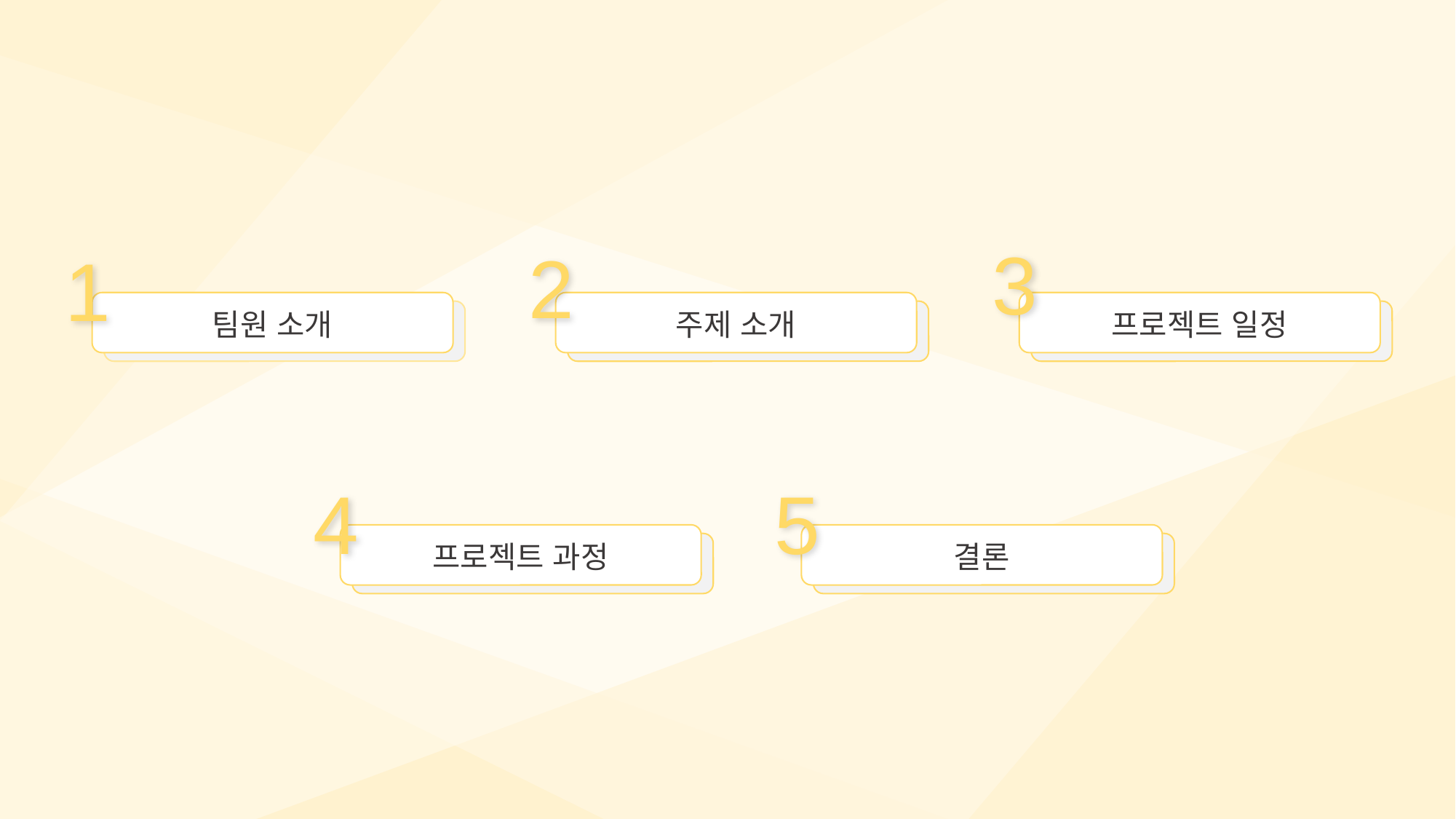

3

프로젝트 일정

2

주제 소개

1

팀원 소개

4

프로젝트 과정

5

결론